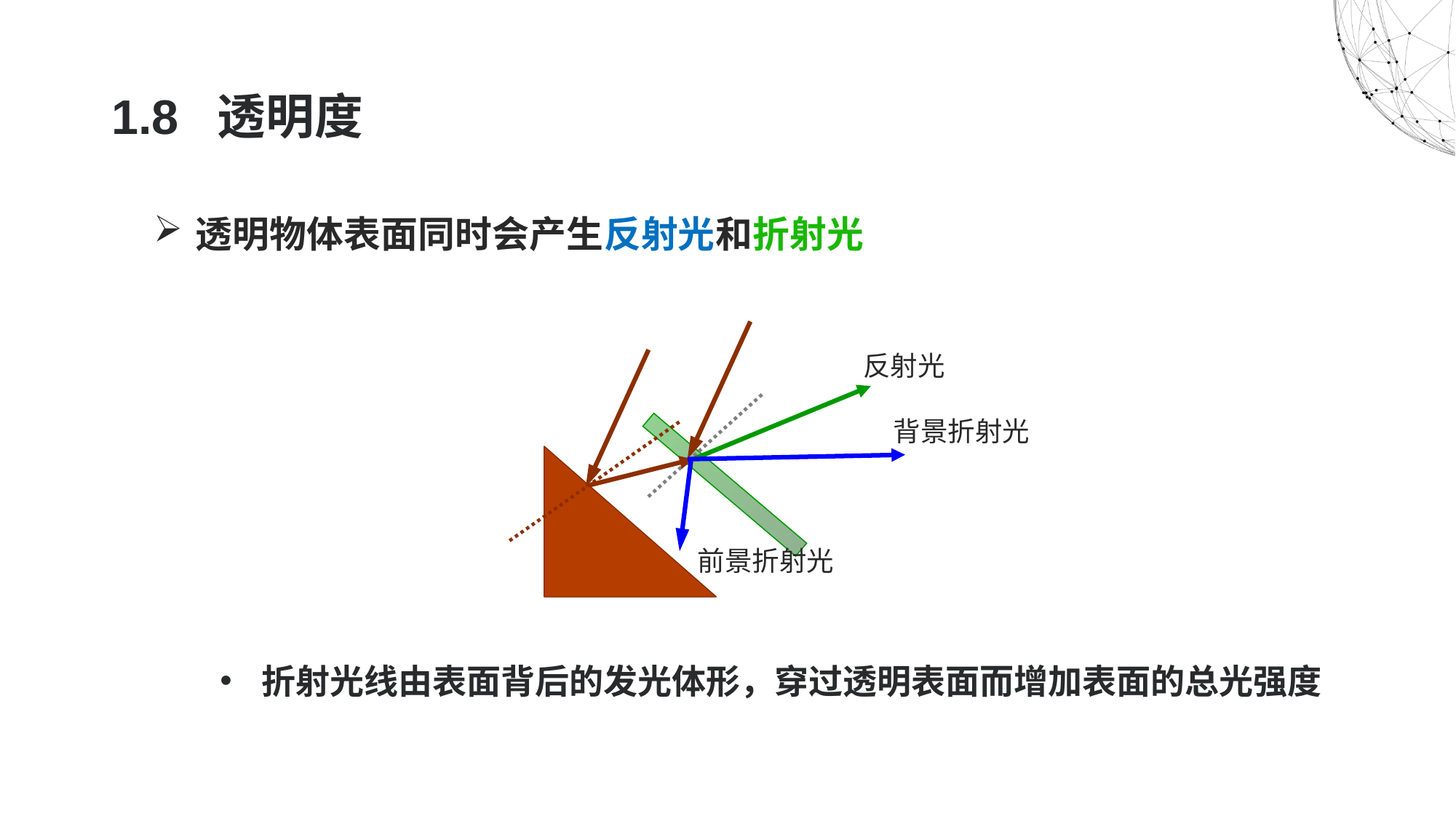

# 1.8  透明度
透明物体表面同时会产生反射光和折射光

折射光线由表面背后的发光体形，穿过透明表面而增加表面的总光强度

反射光

背景折射光

前景折射光